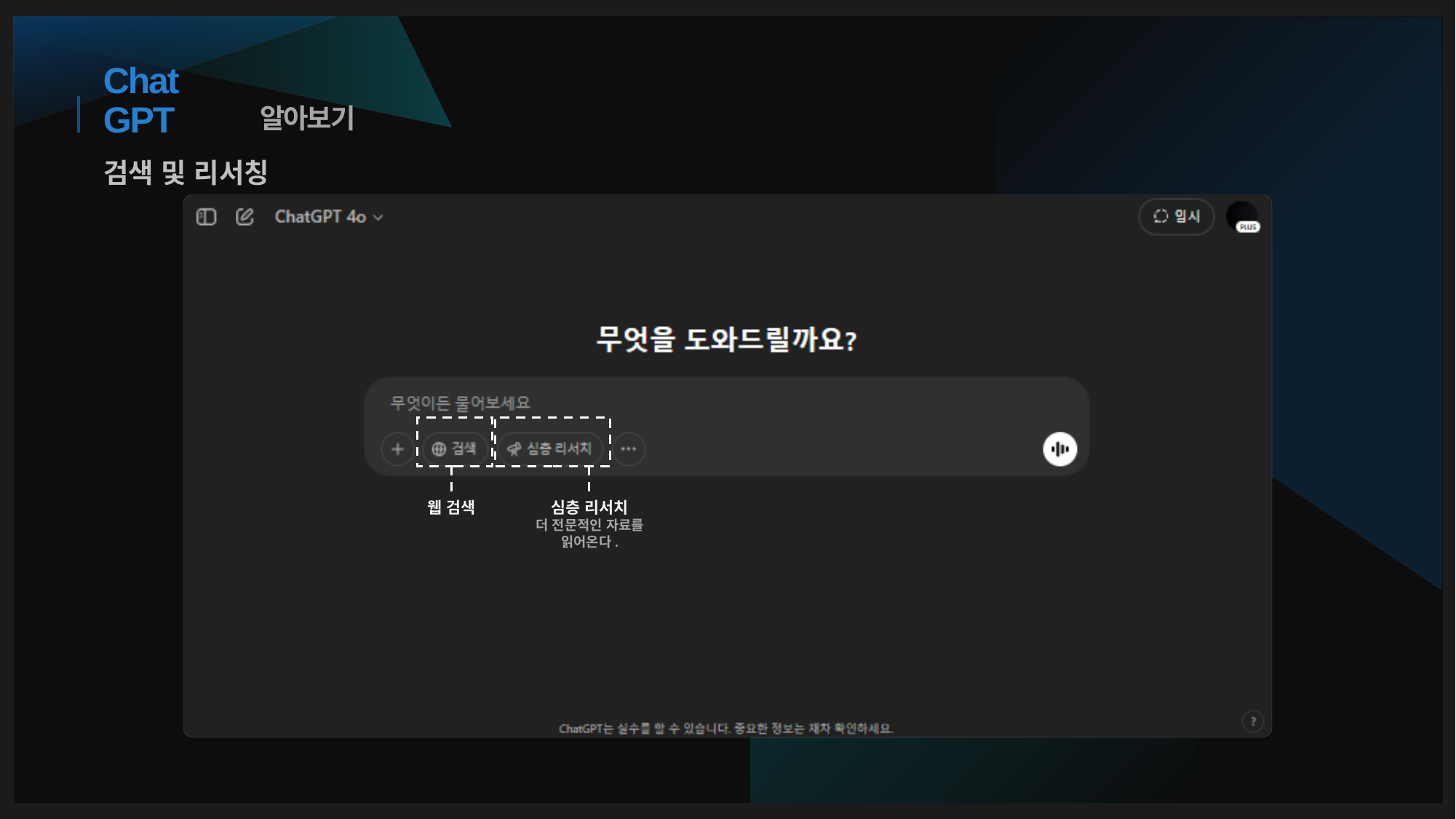

알아보기
# Chat GPT
검색 및 리서칭

무료 모델

웹 검색
심층 리서치
더 전문적인 자료를 읽어온다.